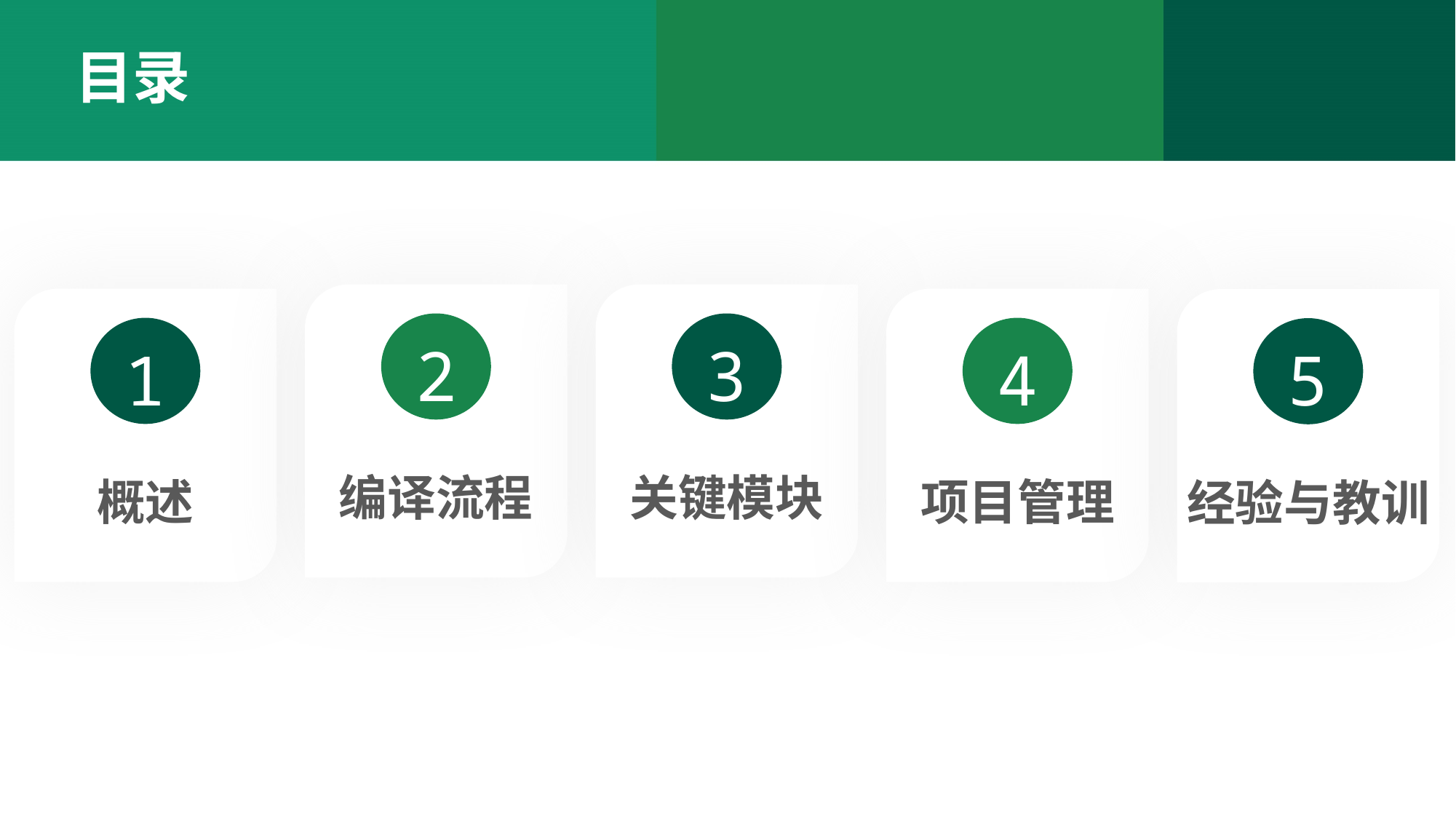

目录

2
编译流程

3
关键模块

1
概述

4
项目管理

5
经验与教训